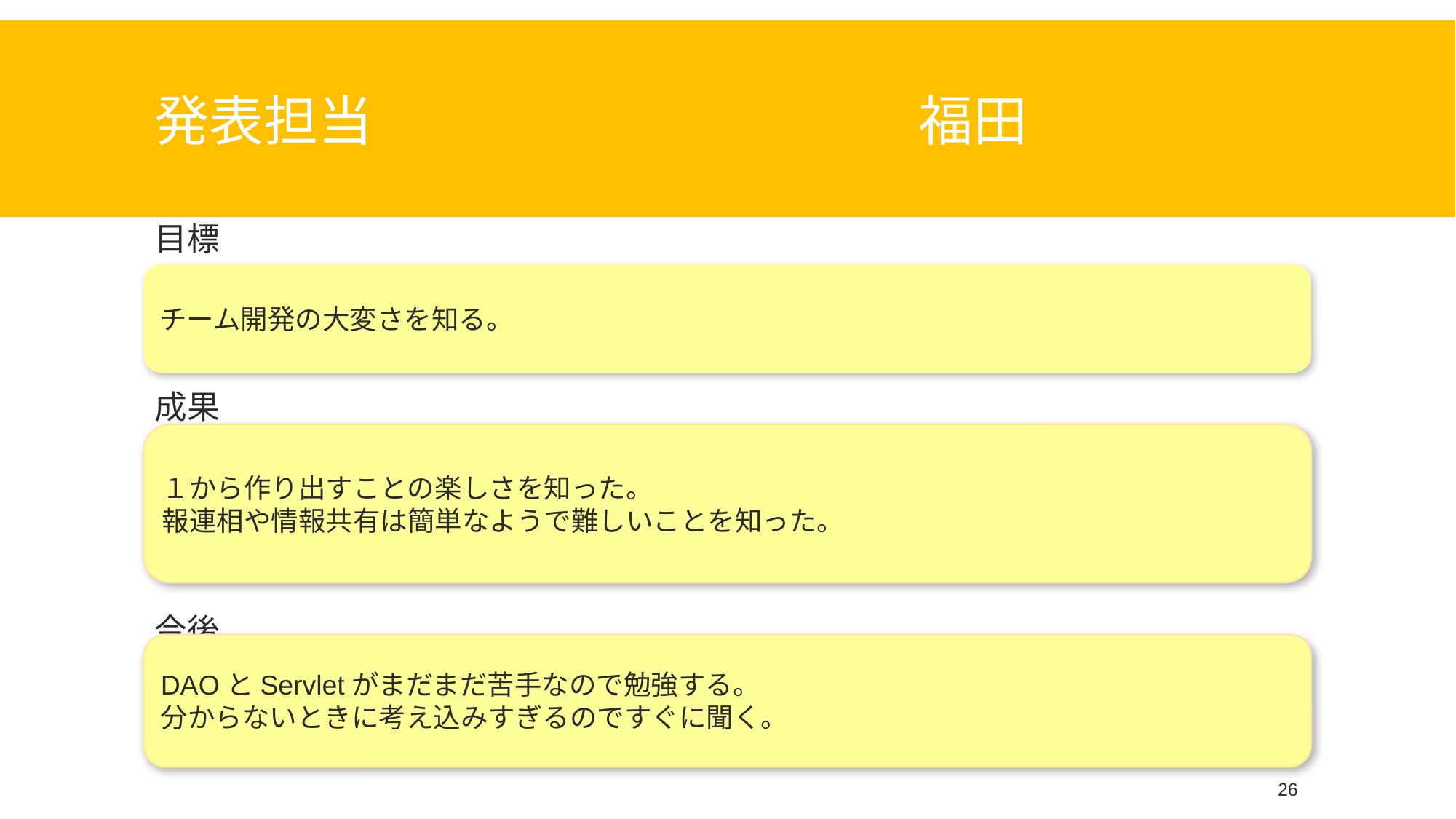

# 発表担当　					福田
目標

成果

今後
チーム開発の大変さを知る。
１から作り出すことの楽しさを知った。
報連相や情報共有は簡単なようで難しいことを知った。
DAOとServletがまだまだ苦手なので勉強する。
分からないときに考え込みすぎるのですぐに聞く。
26